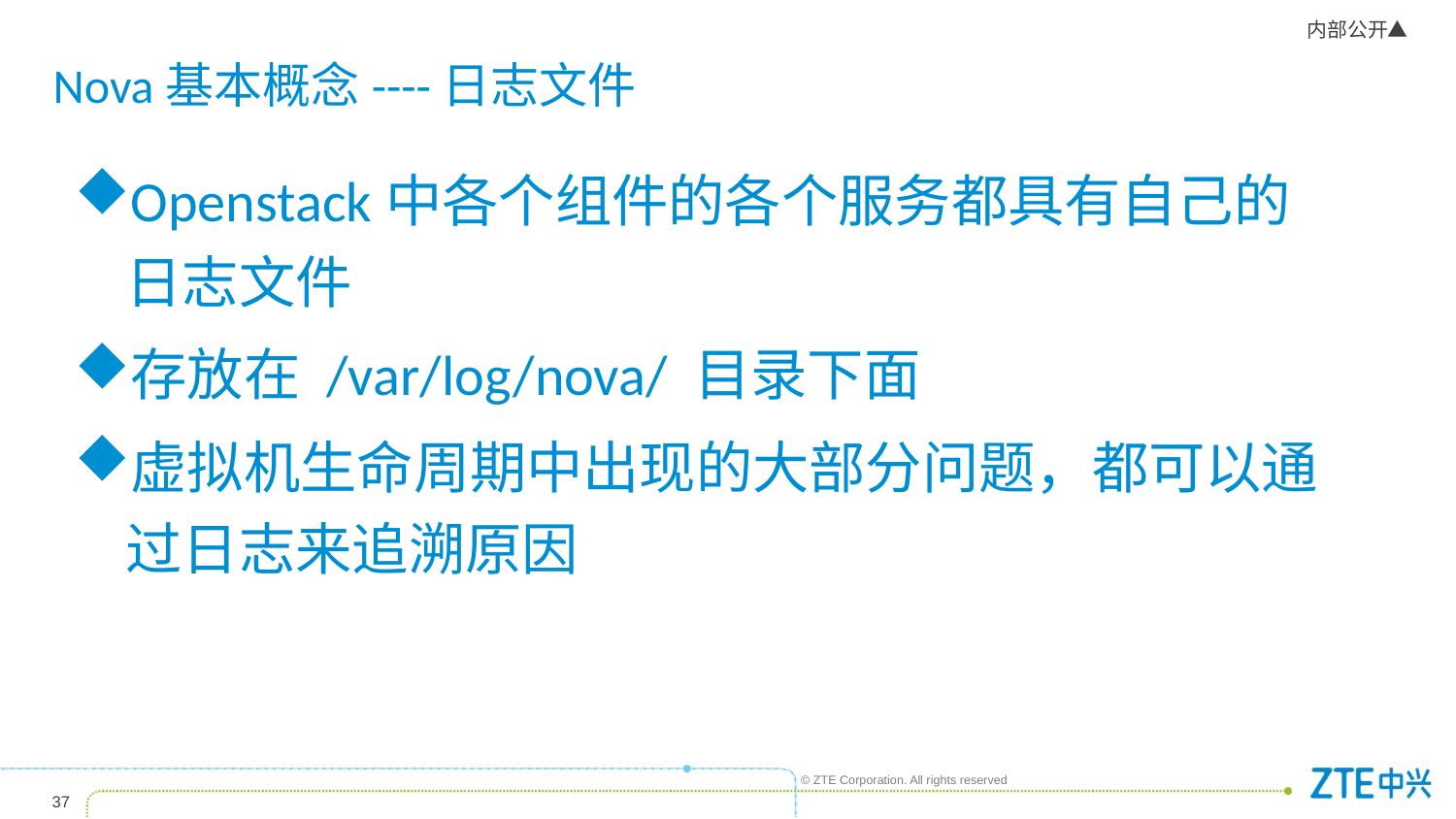

# Nova基本概念----日志文件
Openstack中各个组件的各个服务都具有自己的日志文件
存放在 /var/log/nova/ 目录下面
虚拟机生命周期中出现的大部分问题，都可以通过日志来追溯原因